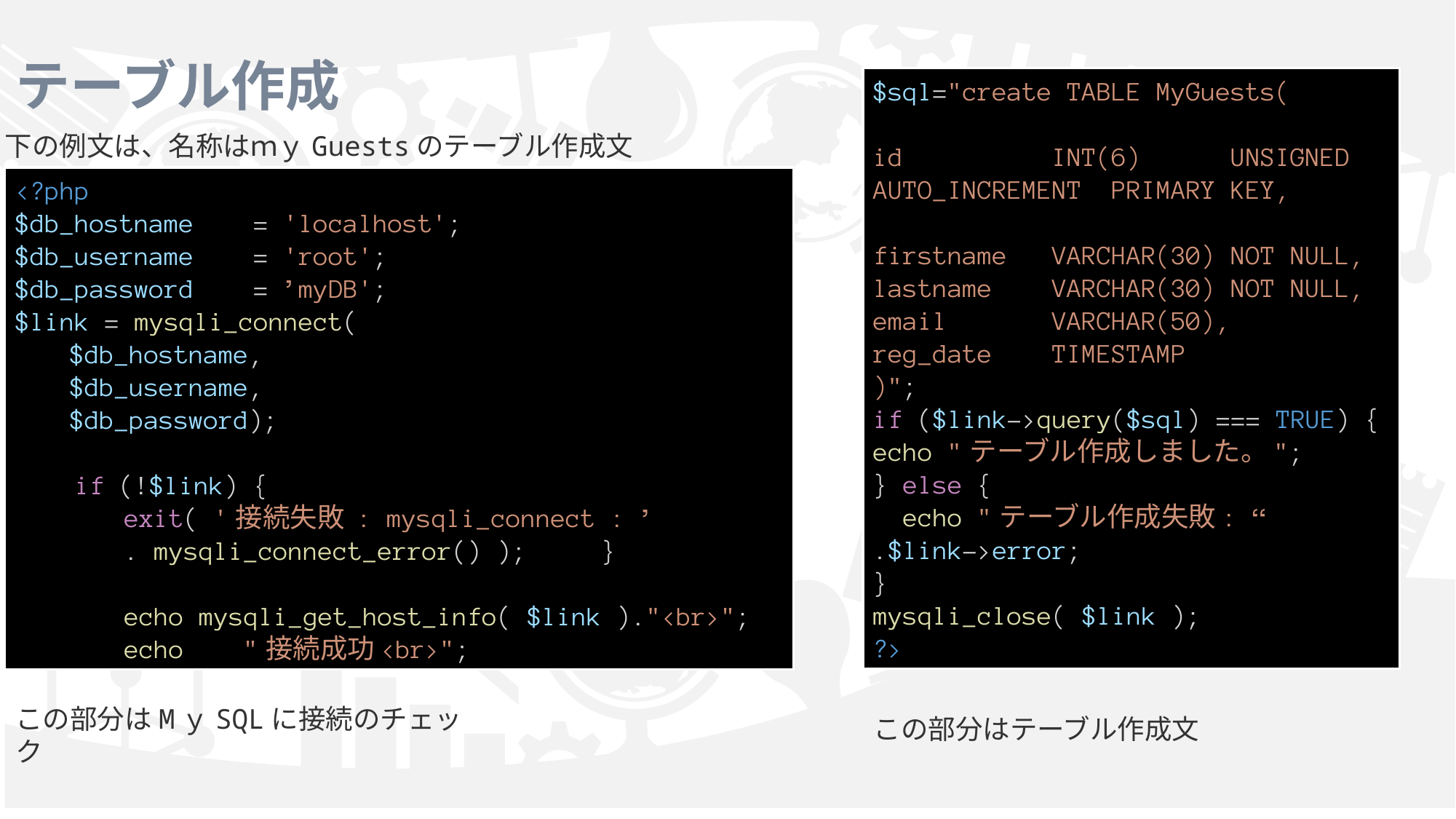

# テーブル作成
$sql="create TABLE MyGuests(

id          INT(6)      UNSIGNED
AUTO_INCREMENT  PRIMARY KEY,

firstname   VARCHAR(30) NOT NULL,
lastname    VARCHAR(30) NOT NULL,
email       VARCHAR(50),
reg_date    TIMESTAMP
)";
if ($link->query($sql) === TRUE) {
echo "テーブル作成しました。";
} else {
  echo "テーブル作成失敗: “
.$link->error;
}
mysqli_close( $link );            ?>
下の例文は、名称はｍｙGuestsのテーブル作成文
<?php
$db_hostname    = 'localhost';
$db_username    = 'root';
$db_password    = ’myDB';                       
$link = mysqli_connect(
$db_hostname,
$db_username,
$db_password);

    if (!$link) {
	exit( '接続失敗 : mysqli_connect : ’
	. mysqli_connect_error() );     }

    	echo mysqli_get_host_info( $link )."<br>";
    	echo    "接続成功<br>";
この部分はMｙSQLに接続のチェック
この部分はテーブル作成文